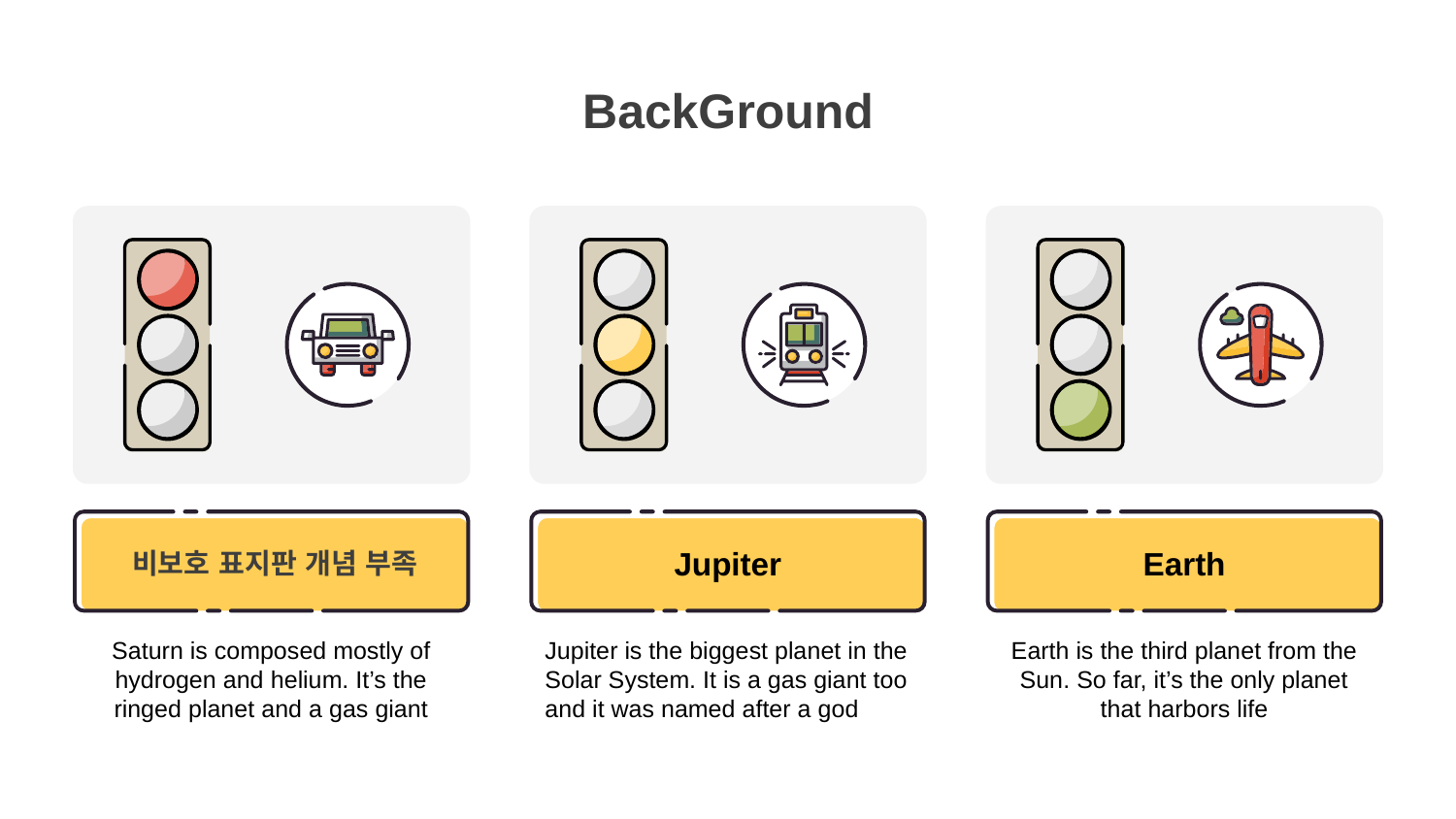

# BackGround

Jupiter
Earth
비보호 표지판 개념 부족
Saturn is composed mostly of hydrogen and helium. It’s the ringed planet and a gas giant
Jupiter is the biggest planet in the Solar System. It is a gas giant too and it was named after a god
Earth is the third planet from the Sun. So far, it’s the only planet that harbors life